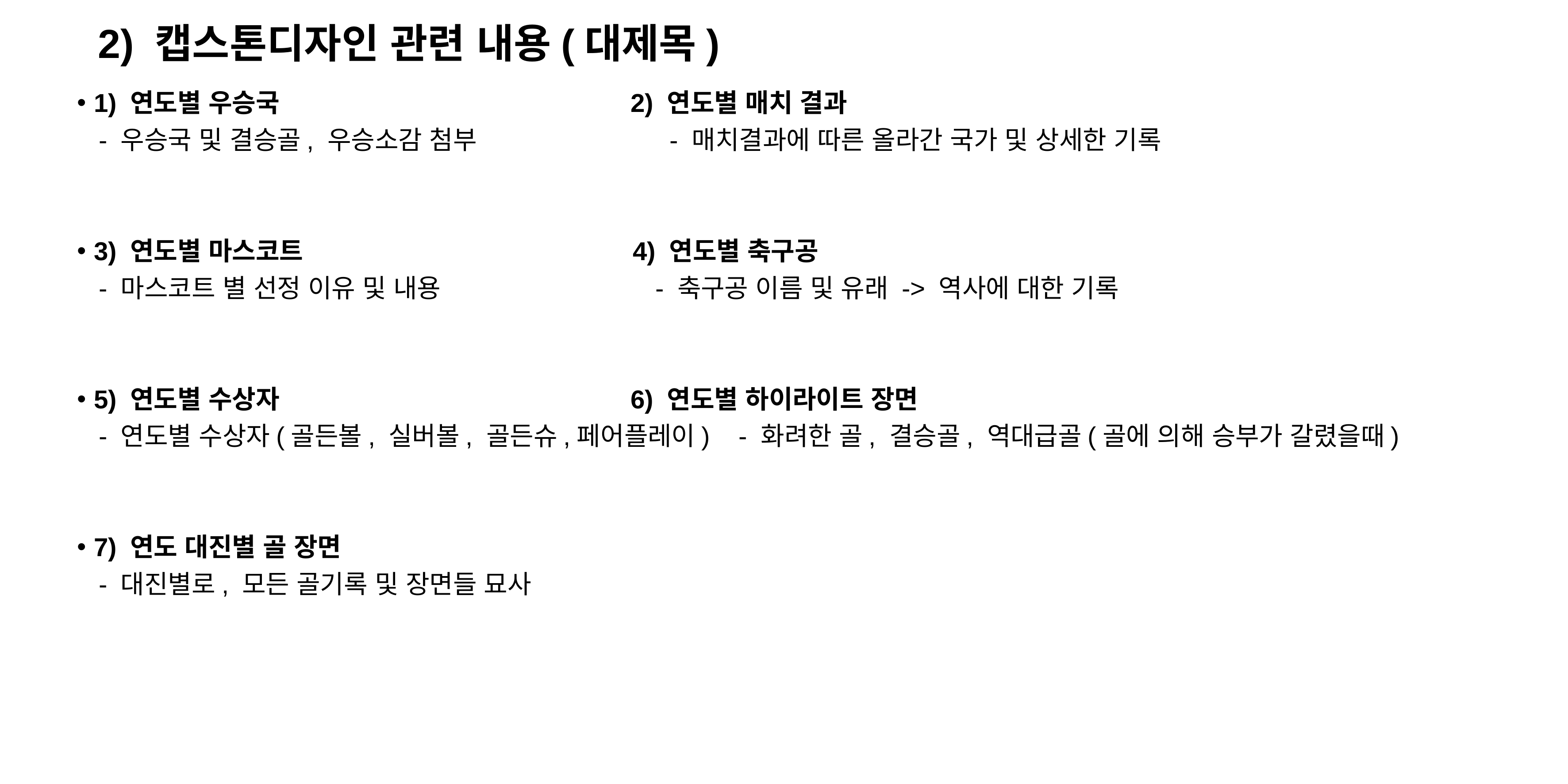

# 2) 캡스톤디자인 관련 내용(대제목)
1) 연도별 우승국                                                2) 연도별 매치 결과
   - 우승국 및 결승골, 우승소감 첨부                          - 매치결과에 따른 올라간 국가 및 상세한 기록

3) 연도별 마스코트                                             4) 연도별 축구공
   - 마스코트 별 선정 이유 및 내용                             - 축구공 이름 및 유래 -> 역사에 대한 기록

5) 연도별 수상자                                                6) 연도별 하이라이트 장면
   - 연도별 수상자(골든볼, 실버볼, 골든슈,페어플레이)    - 화려한 골, 결승골, 역대급골(골에 의해 승부가 갈렸을때)

7) 연도 대진별 골 장면
   - 대진별로, 모든 골기록 및 장면들 묘사